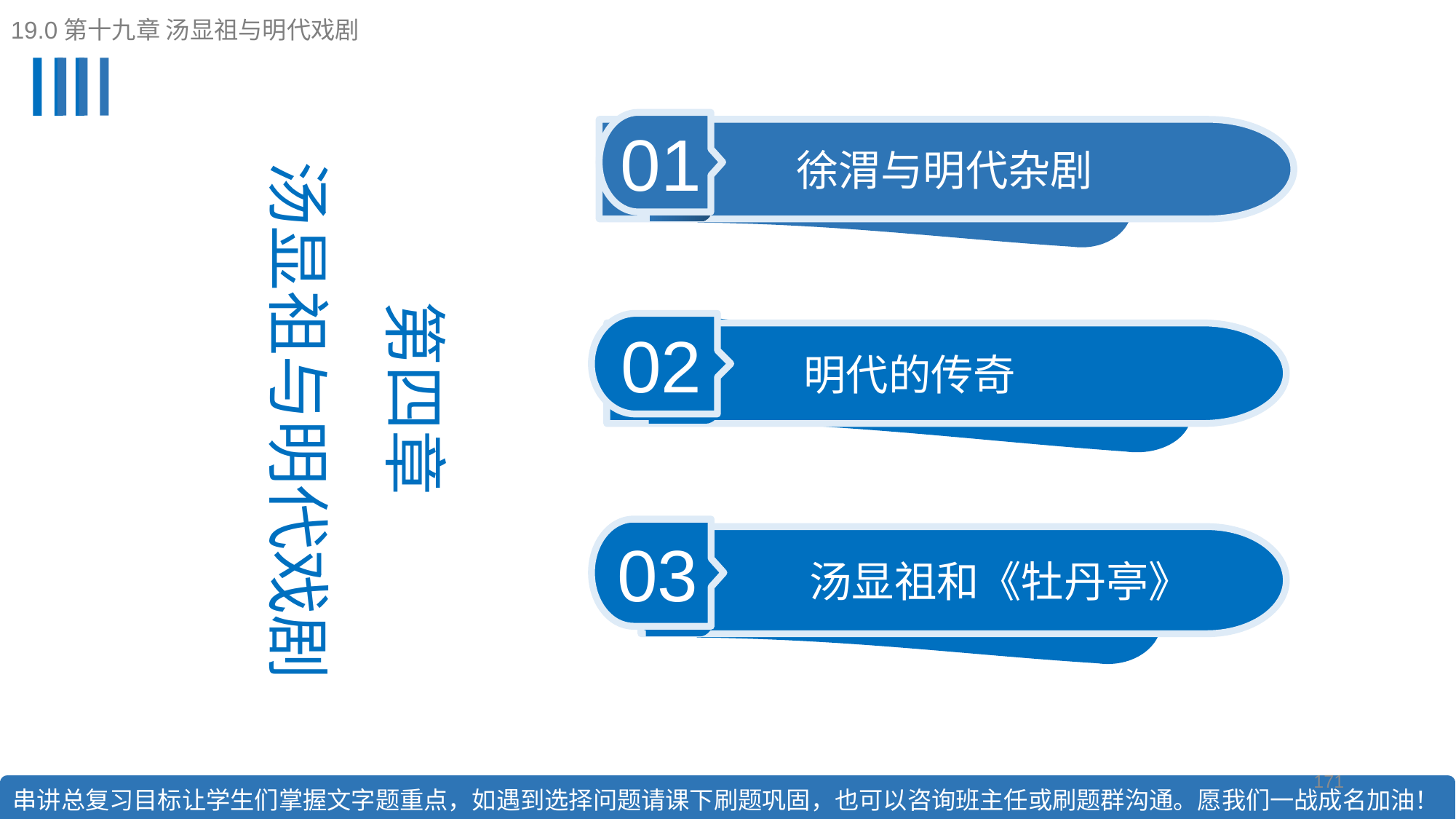

19.0第十九章 汤显祖与明代戏剧
第四章
  汤显祖与明代戏剧
01
    徐渭与明代杂剧

02
    明代的传奇

03
 汤显祖和《牡丹亭》

171